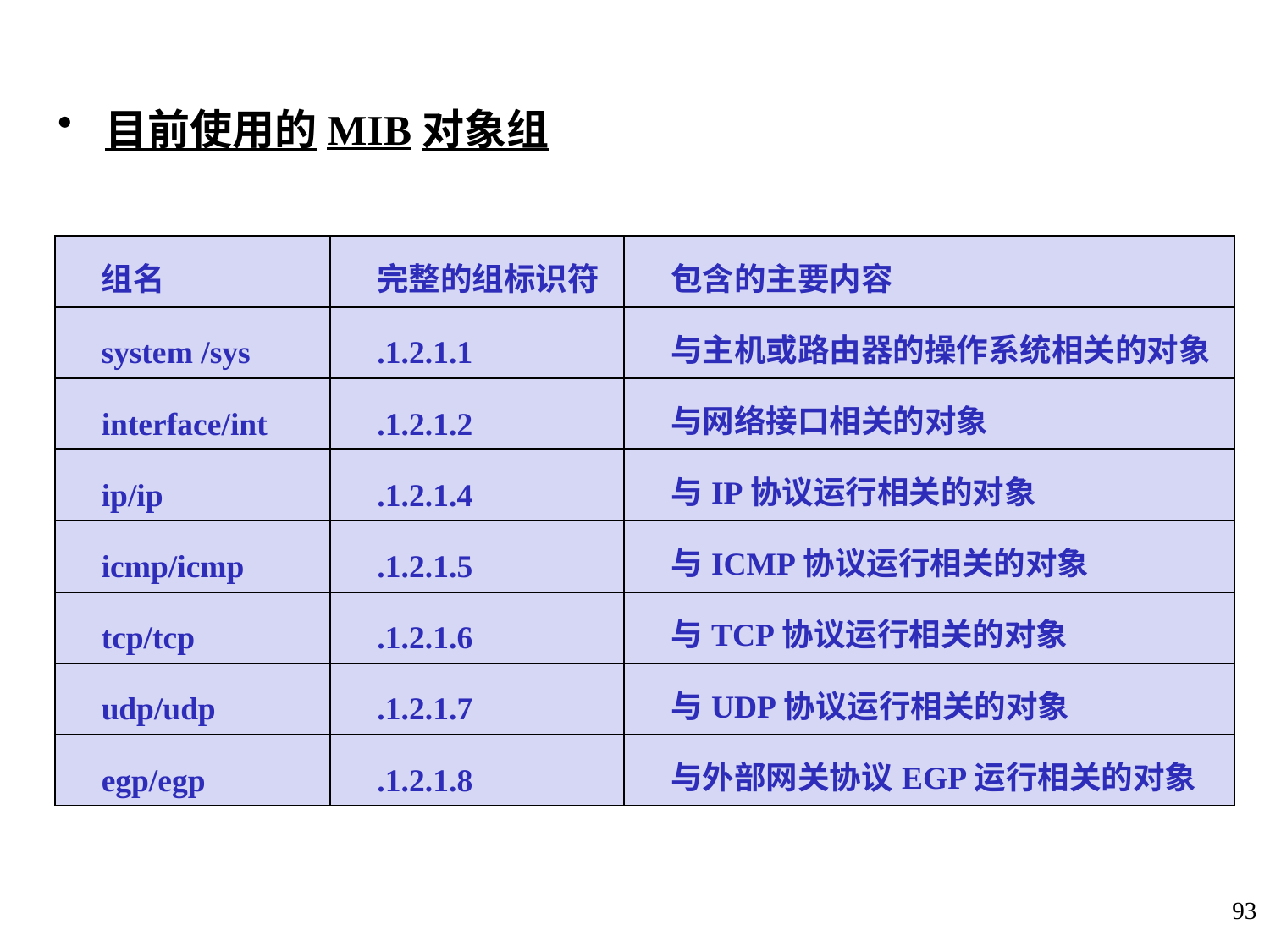

目前使用的MIB对象组
| 组名 | 完整的组标识符 | 包含的主要内容 |
| --- | --- | --- |
| system /sys | .1.2.1.1 | 与主机或路由器的操作系统相关的对象 |
| interface/int | .1.2.1.2 | 与网络接口相关的对象 |
| ip/ip | .1.2.1.4 | 与IP协议运行相关的对象 |
| icmp/icmp | .1.2.1.5 | 与ICMP协议运行相关的对象 |
| tcp/tcp | .1.2.1.6 | 与TCP协议运行相关的对象 |
| udp/udp | .1.2.1.7 | 与UDP协议运行相关的对象 |
| egp/egp | .1.2.1.8 | 与外部网关协议EGP运行相关的对象 |
93